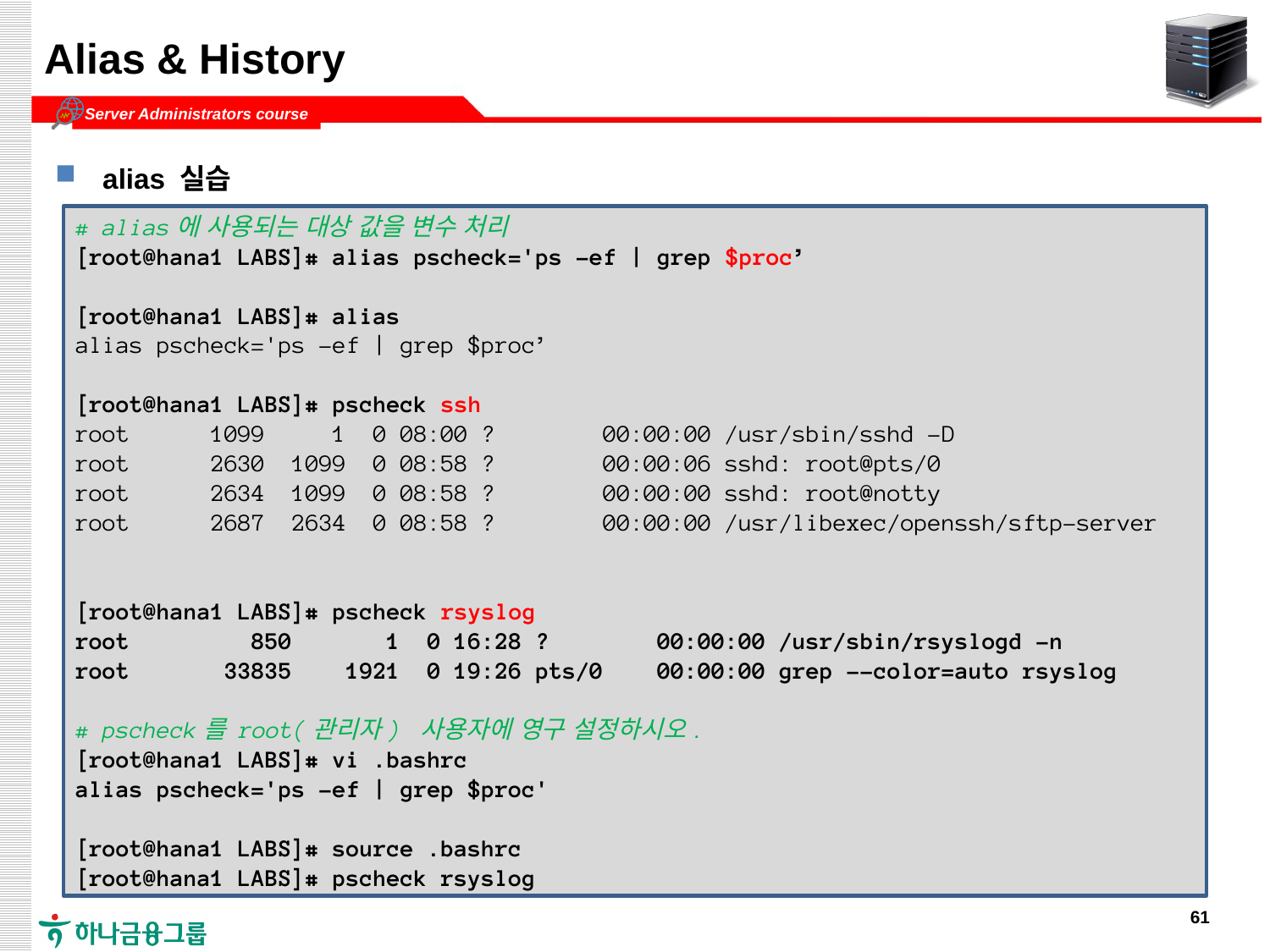

# Alias & History
alias 실습

# alias에 사용되는 대상 값을 변수 처리
[root@hana1 LABS]# alias pscheck='ps -ef | grep $proc’

[root@hana1 LABS]# alias
alias pscheck='ps -ef | grep $proc’

[root@hana1 LABS]# pscheck ssh
root      1099     1  0 08:00 ?        00:00:00 /usr/sbin/sshd -D
root      2630  1099  0 08:58 ?        00:00:06 sshd: root@pts/0
root      2634  1099  0 08:58 ?        00:00:00 sshd: root@notty
root      2687  2634  0 08:58 ?        00:00:00 /usr/libexec/openssh/sftp-server

[root@hana1 LABS]# pscheck rsyslog
root         850       1  0 16:28 ?        00:00:00 /usr/sbin/rsyslogd -n
root       33835    1921  0 19:26 pts/0    00:00:00 grep --color=auto rsyslog

# pscheck를 root(관리자) 사용자에 영구 설정하시오.
[root@hana1 LABS]# vi .bashrc
alias pscheck='ps -ef | grep $proc'

[root@hana1 LABS]# source .bashrc
[root@hana1 LABS]# pscheck rsyslog